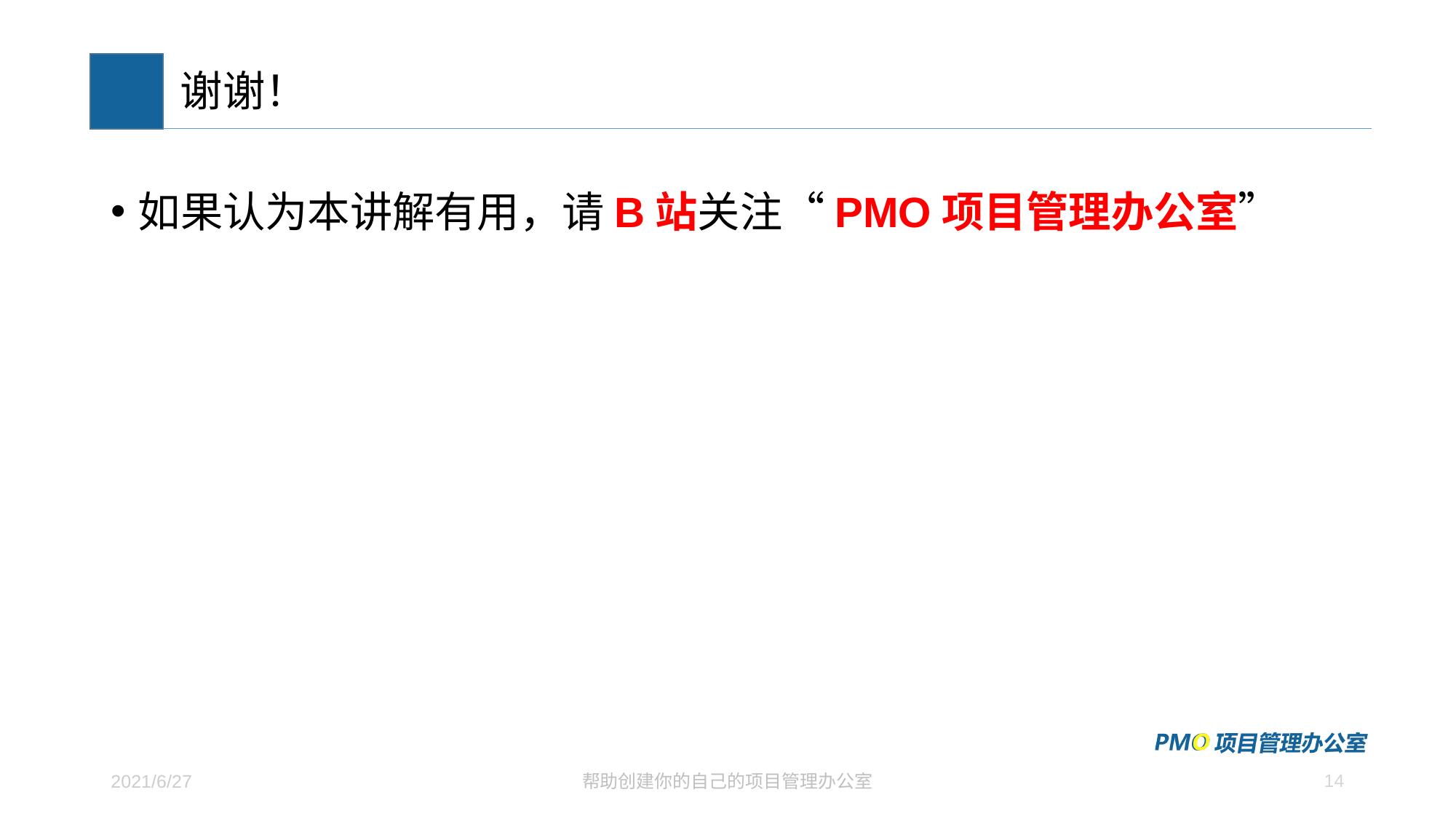

# 谢谢！
如果认为本讲解有用，请B站关注“PMO项目管理办公室”
14
2021/6/27
帮助创建你的自己的项目管理办公室